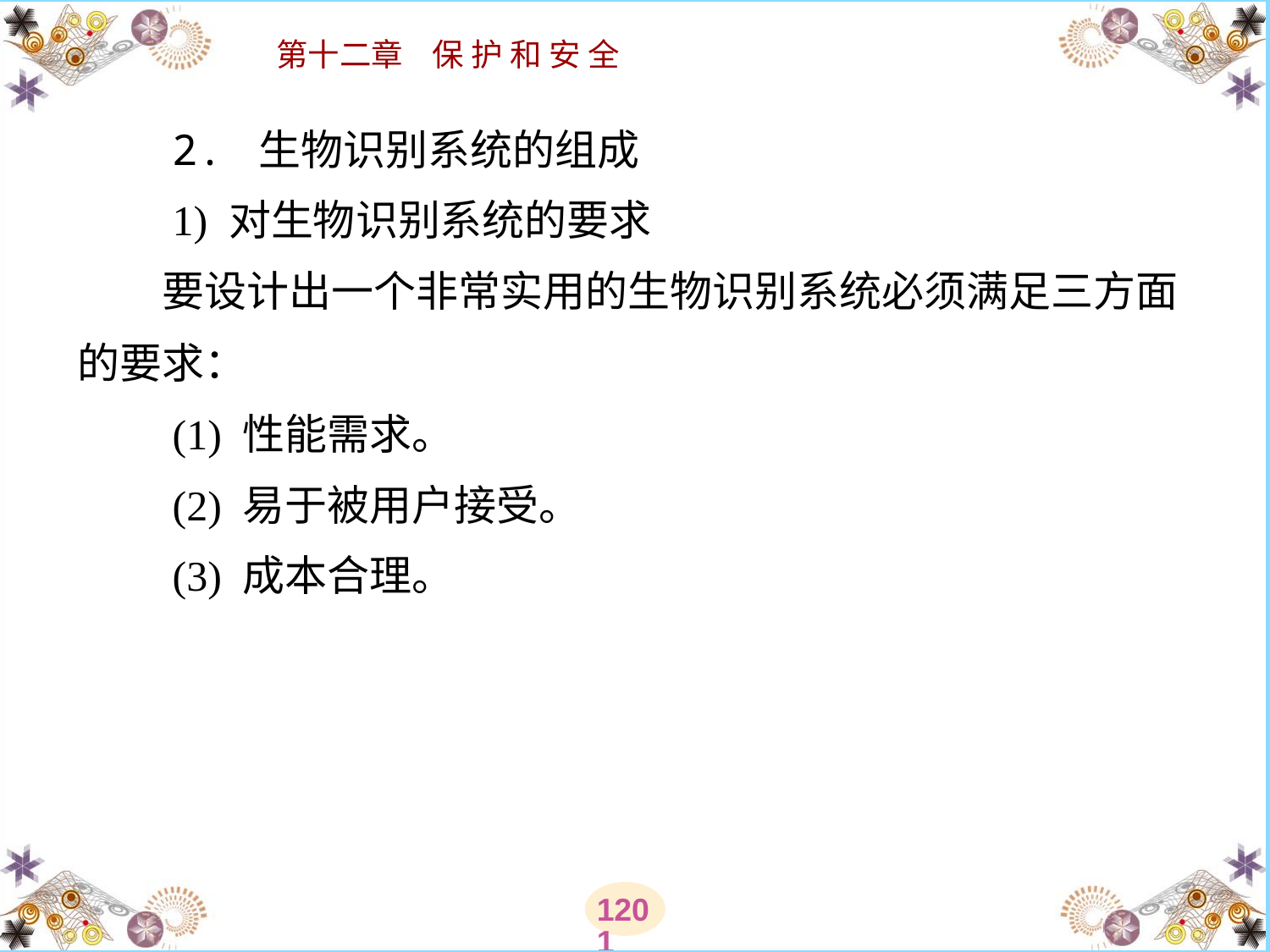

# 2. 生物识别系统的组成 　　1) 对生物识别系统的要求 　　要设计出一个非常实用的生物识别系统必须满足三方面的要求： 　　(1) 性能需求。 　　(2) 易于被用户接受。 　　(3) 成本合理。